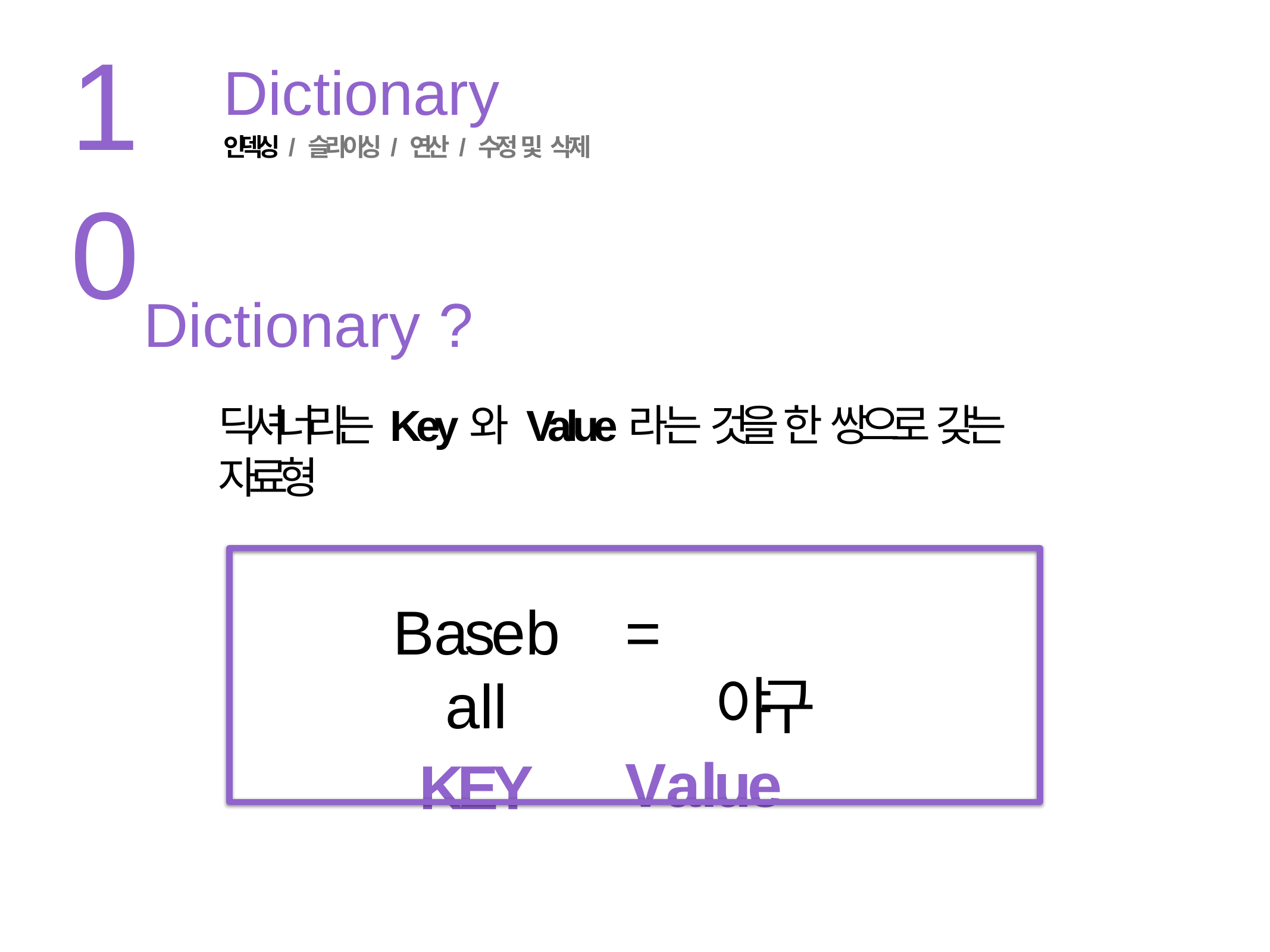

10
# Dictionary
인덱싱  / 슬라이싱  / 연산  / 수정  및 삭제
Dictionary ?
딕셔너리는   Key와 Value라는 것을  한  쌍으로  갖는 자료형

Baseball
KEY
=		야구
Value